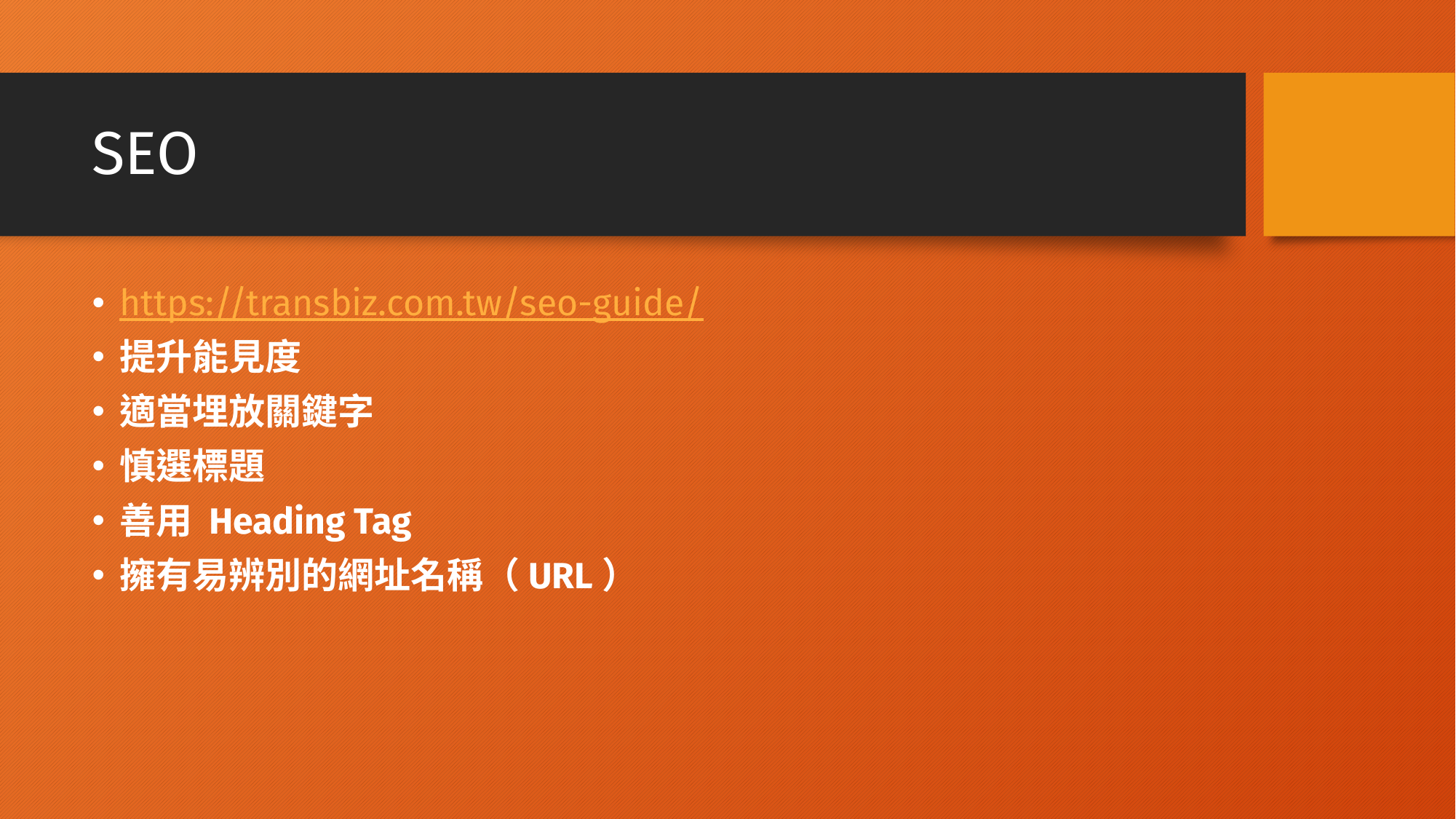

# SEO
https://transbiz.com.tw/seo-guide/
提升能見度
適當埋放關鍵字
慎選標題
善用 Heading Tag
擁有易辨別的網址名稱（URL）